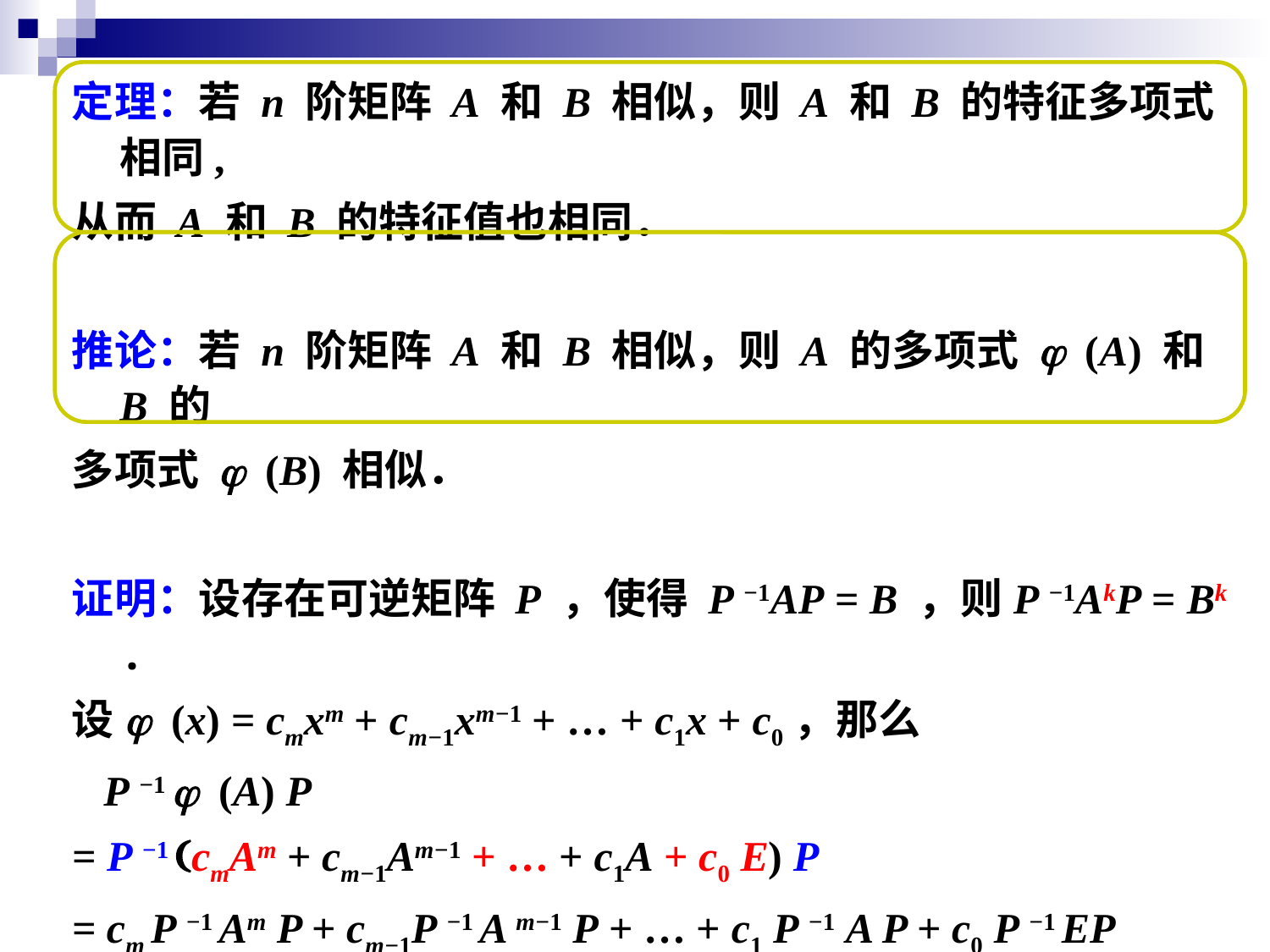

定理：若 n 阶矩阵 A 和 B 相似，则 A 和 B 的特征多项式相同,
从而 A 和 B 的特征值也相同．

推论：若 n 阶矩阵 A 和 B 相似，则 A 的多项式 ϕ (A) 和 B 的
多项式 ϕ (B) 相似．

证明：设存在可逆矩阵 P ，使得 P −1AP = B ，则P −1AkP = Bk .
设ϕ (x) = cmxm + cm−1xm−1 + … + c1x + c0，那么
   P −1 ϕ (A) P
= P −1 (cmAm + cm−1Am−1 + … + c1A + c0 E) P
= cm P −1 Am P + cm−1P −1 A m−1 P + … + c1 P −1 A P + c0 P −1 EP
= cmBm + cm−1Bm−1 + … + c1B + c0 E
= ϕ (B) .